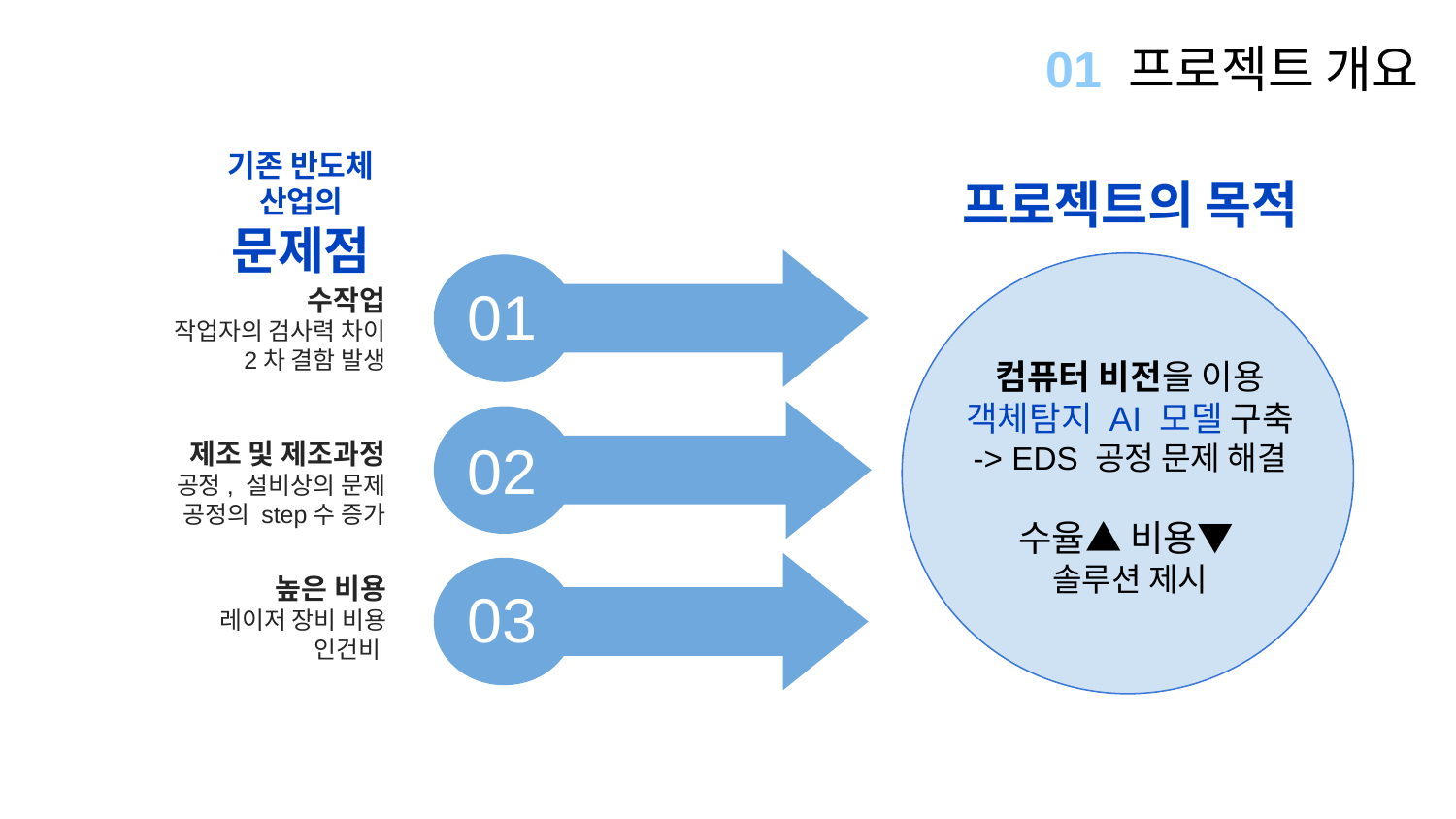

01 프로젝트 개요
기존 반도체 산업의
문제점
프로젝트의 목적

수작업
작업자의 검사력 차이
2차 결함 발생
# 01
컴퓨터 비전을 이용
객체탐지 AI 모델 구축
-> EDS 공정 문제 해결

수율▲ 비용▼
솔루션 제시

제조 및 제조과정
공정, 설비상의 문제
공정의 step수 증가
02

높은 비용
레이저 장비 비용
인건비
03